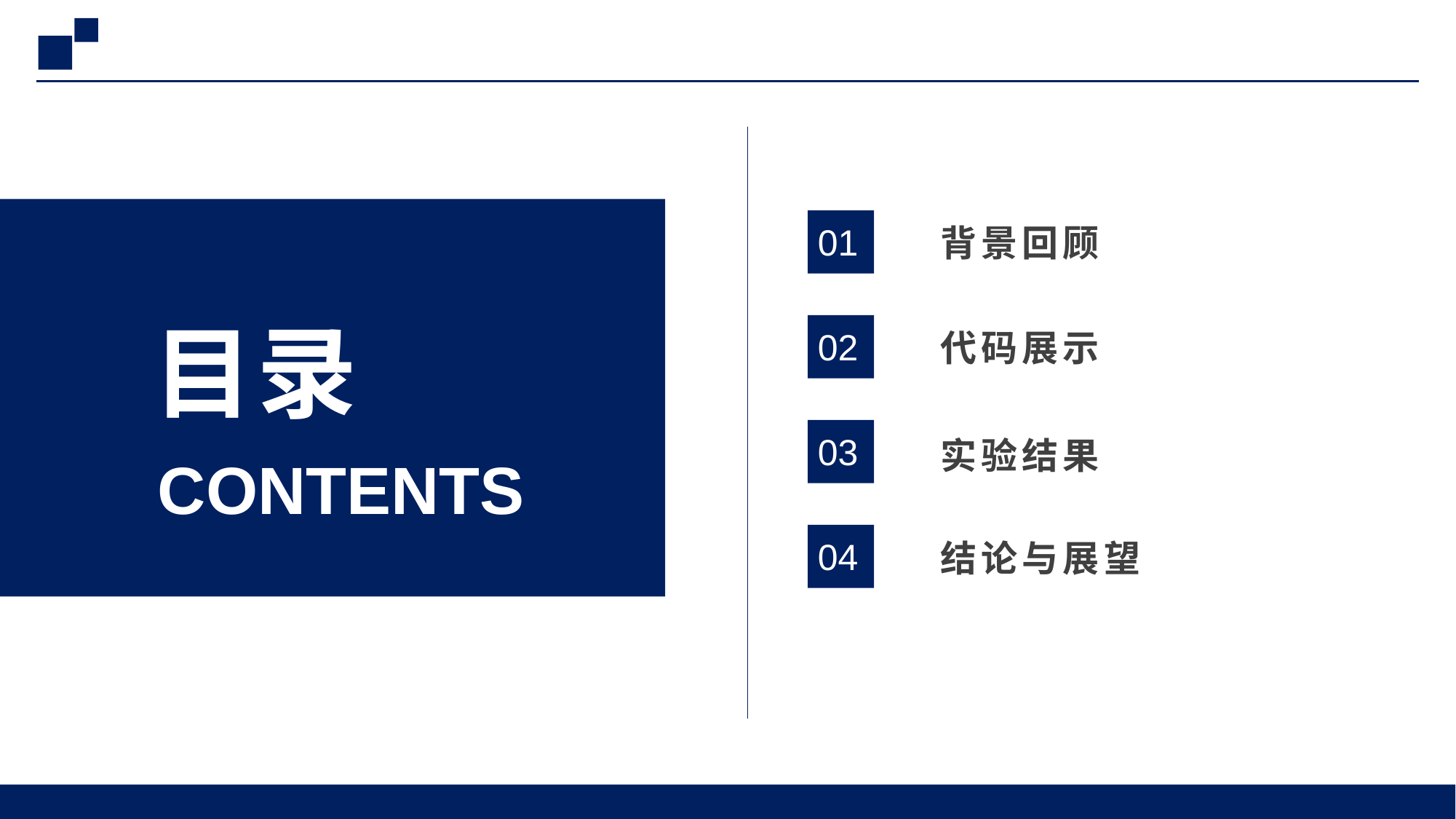

01
背景回顾
目录
02
代码展示
03
CONTENTS
实验结果
04
结论与展望